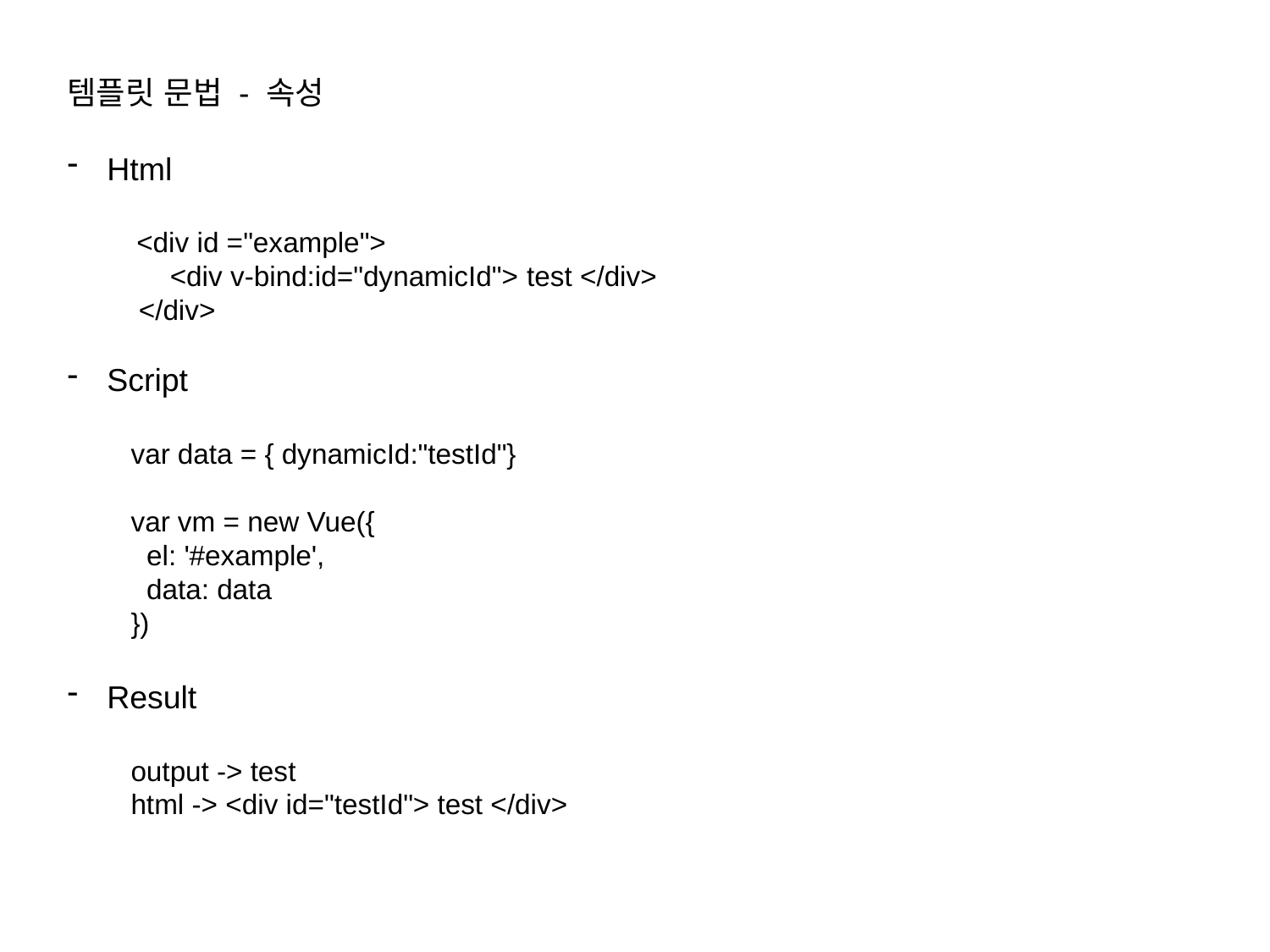

템플릿 문법 - 속성

Html

 <div id ="example">
     <div v-bind:id="dynamicId"> test </div>
 </div>

Script

var data = { dynamicId:"testId"}

var vm = new Vue({
  el: '#example',
  data: data
})

Result

output -> test
html -> <div id="testId"> test </div>